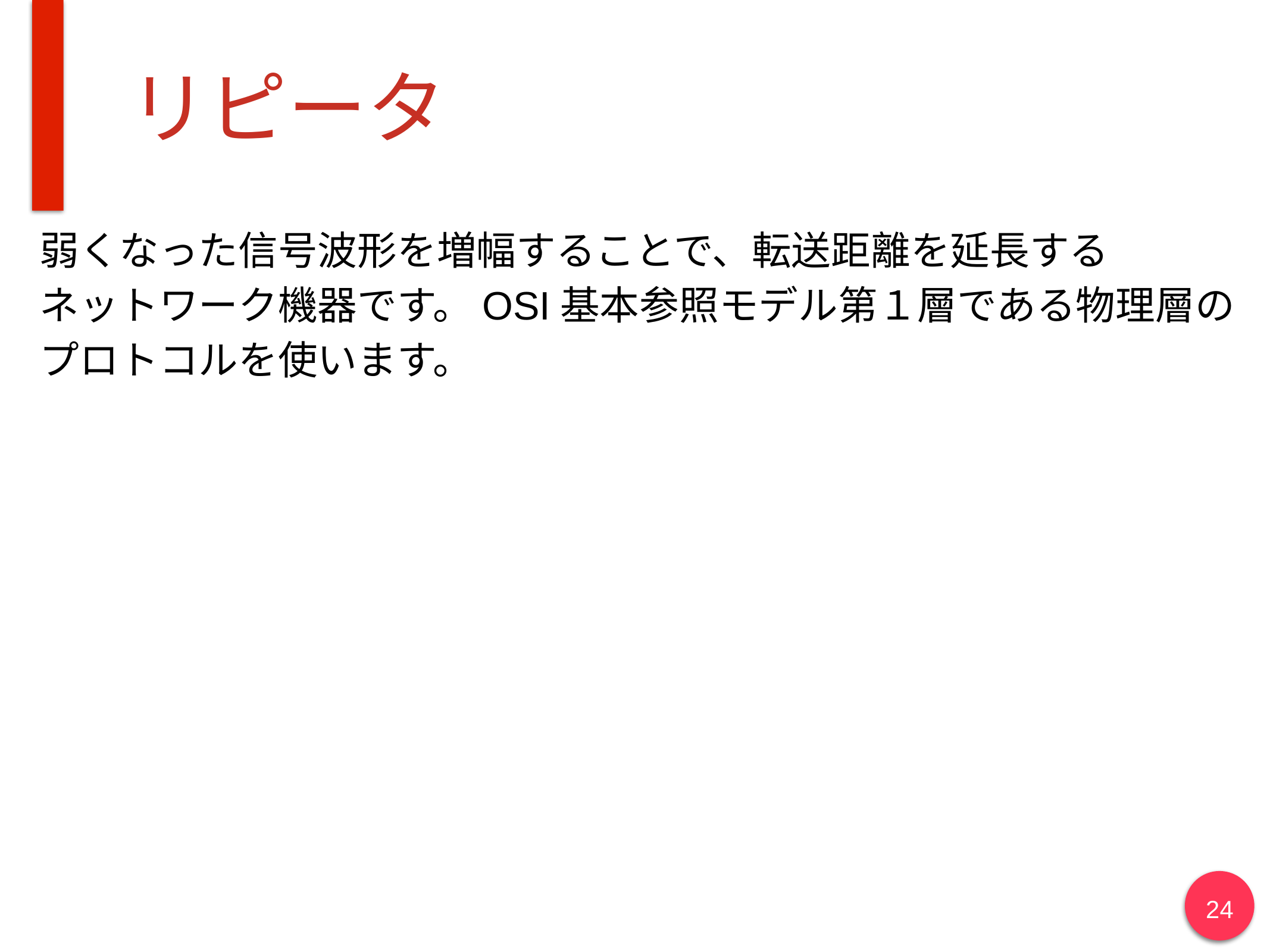

# リピータ
弱くなった信号波形を増幅することで、転送距離を延長する
ネットワーク機器です。OSI基本参照モデル第１層である物理層のプロトコルを使います。
24